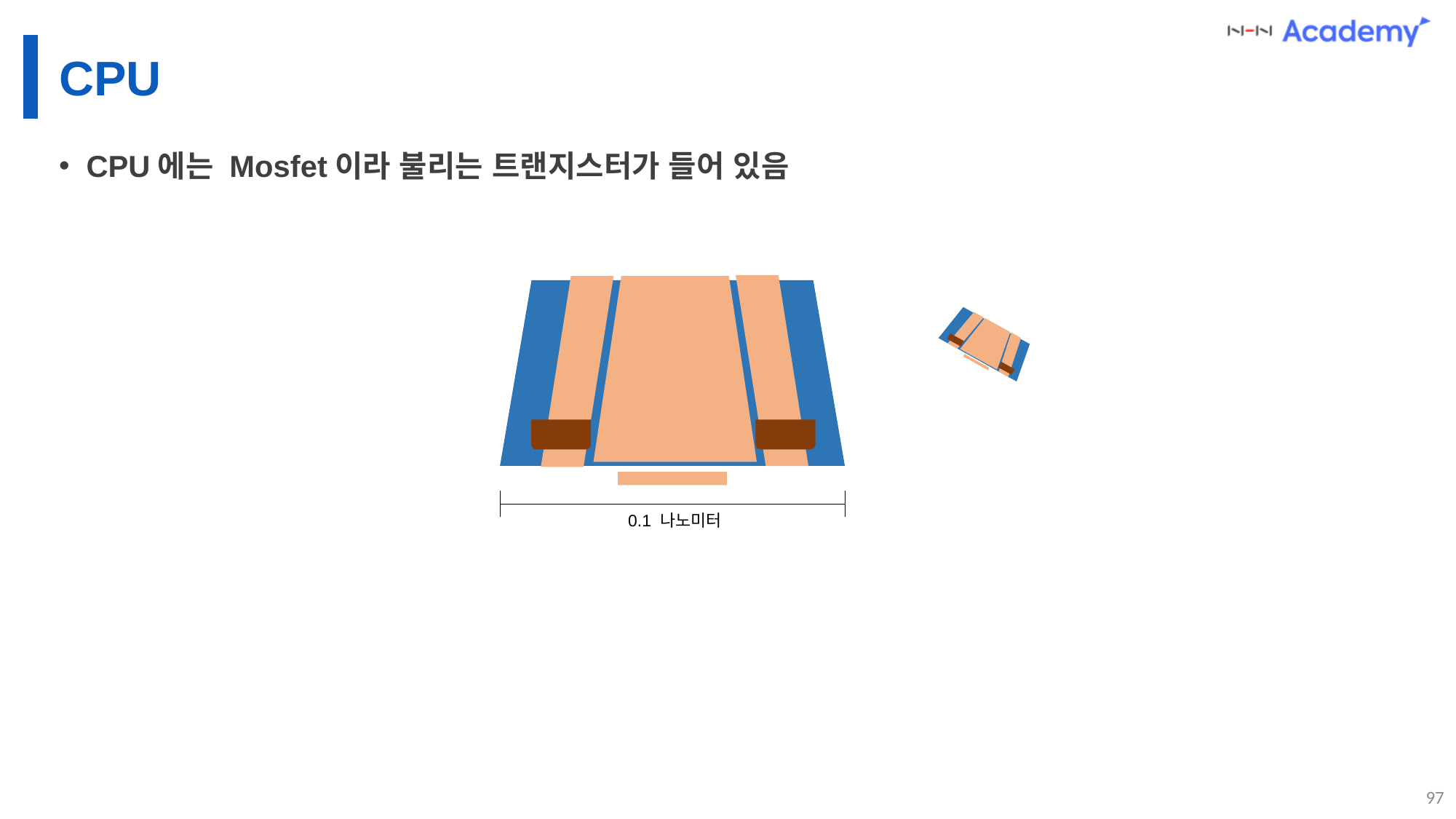

# CPU
CPU에는 Mosfet이라 불리는 트랜지스터가 들어 있음

0.1 나노미터
97